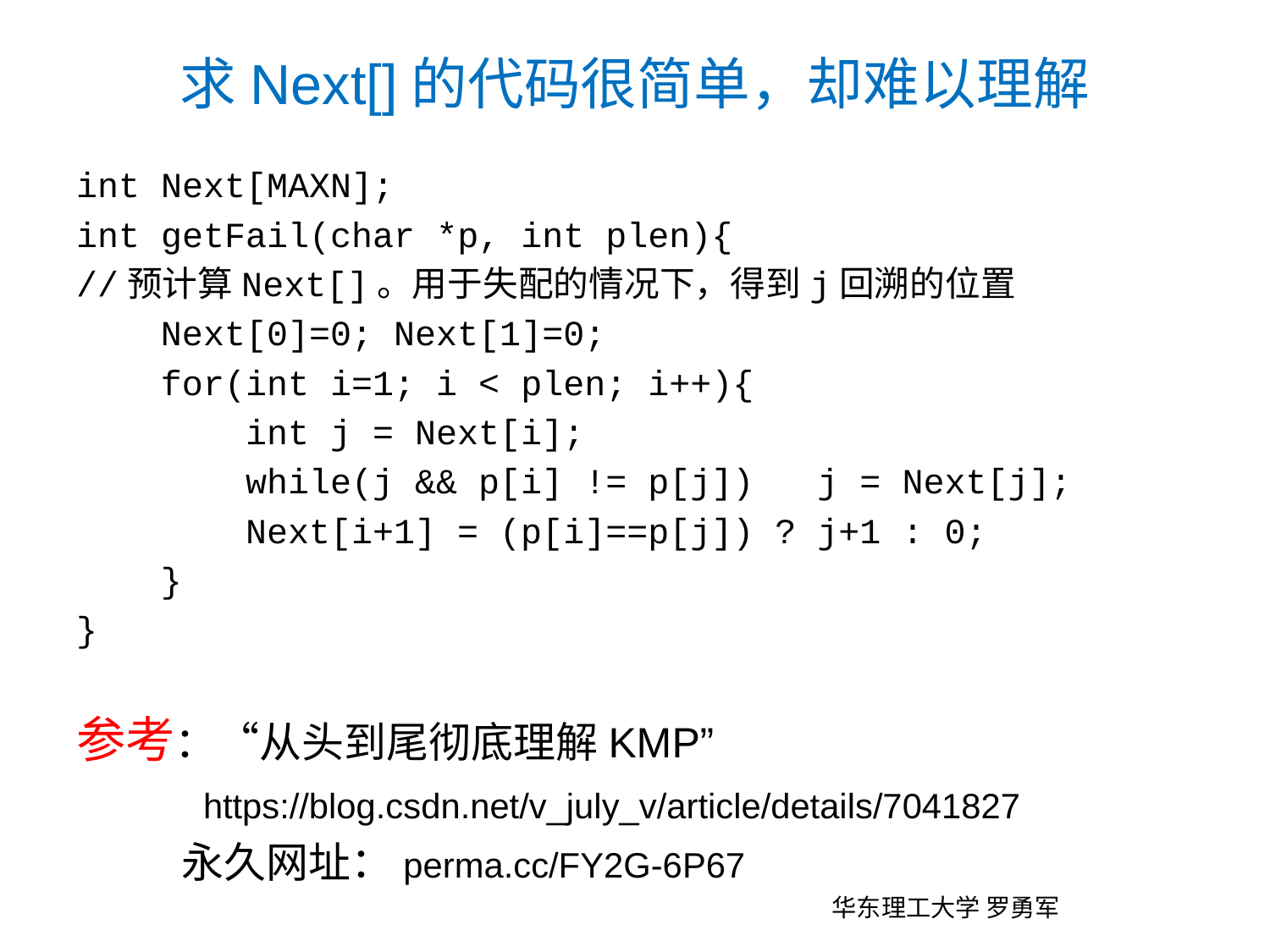

# 求Next[]的代码很简单，却难以理解
int Next[MAXN];
int getFail(char *p, int plen){
//预计算Next[]。用于失配的情况下，得到j回溯的位置
    Next[0]=0; Next[1]=0;
    for(int i=1; i < plen; i++){
        int j = Next[i];
        while(j && p[i] != p[j])   j = Next[j];
        Next[i+1] = (p[i]==p[j]) ? j+1 : 0;
    }
}

参考：“从头到尾彻底理解KMP”
	https://blog.csdn.net/v_july_v/article/details/7041827
          永久网址：perma.cc/FY2G-6P67

华东理工大学 罗勇军